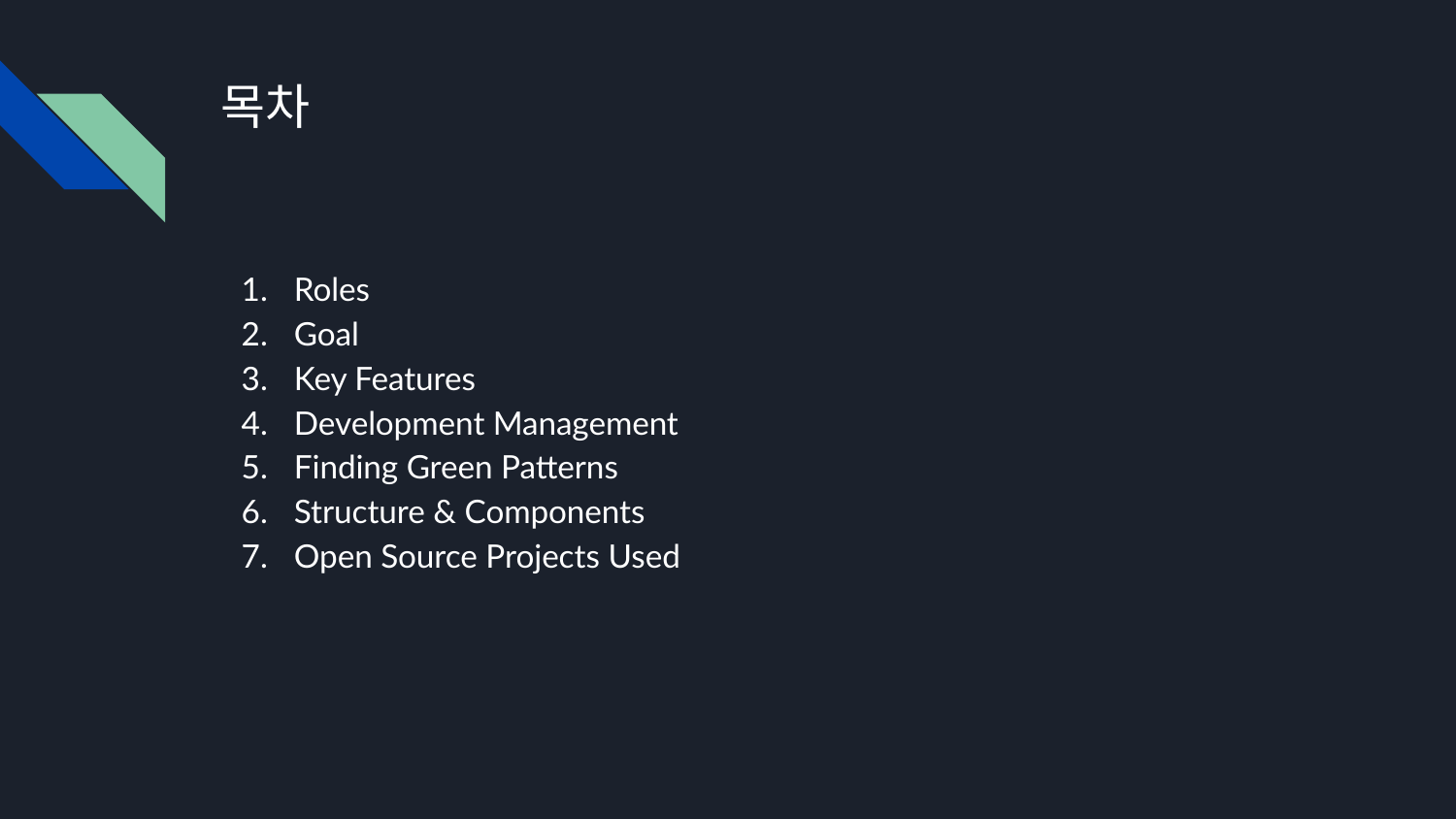

# 목차
Roles
Goal
Key Features
Development Management
Finding Green Patterns
Structure & Components
Open Source Projects Used